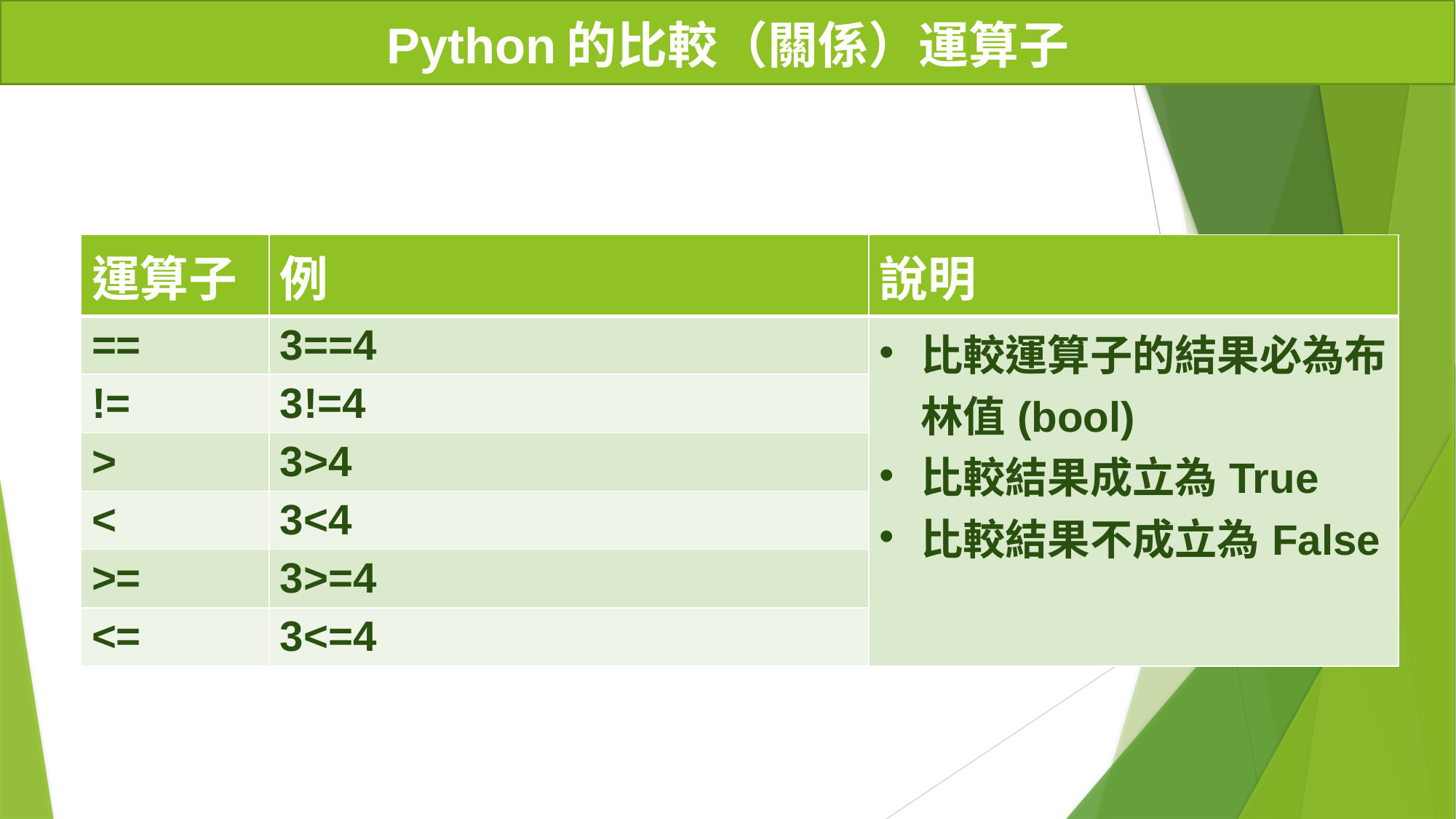

Python的比較（關係）運算子
| 運算子 | 例 | 說明 |
| --- | --- | --- |
| == | 3==4 | 比較運算子的結果必為布林值(bool) 比較結果成立為True 比較結果不成立為False |
| != | 3!=4 |  |
| > | 3>4 |  |
| < | 3<4 |  |
| >= | 3>=4 |  |
| <= | 3<=4 |  |